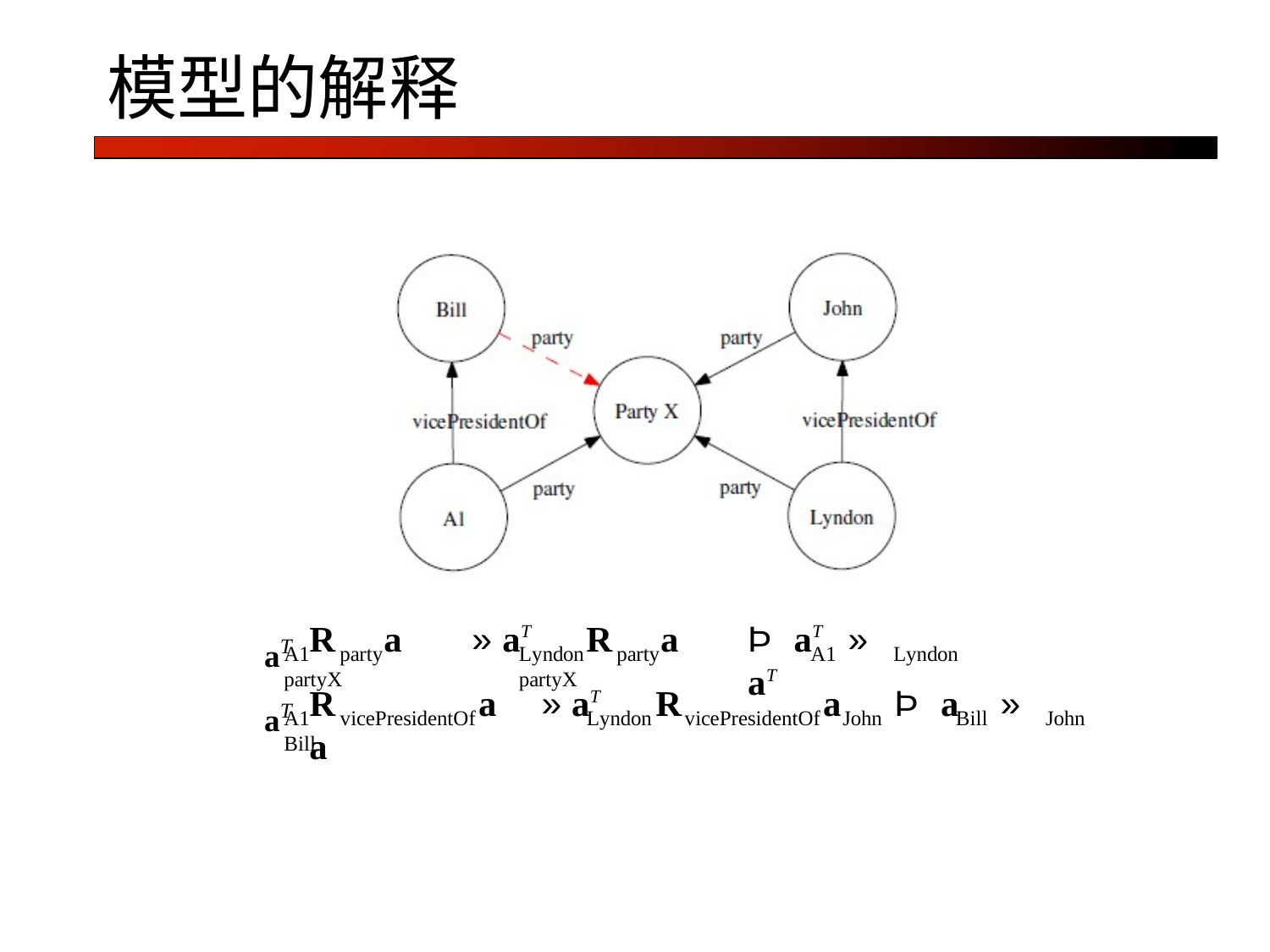

# 模型的解释

aT
R	a
» aT
R	a
Þ aT	» aT
A1	party	partyX
Lyndon	party	partyX
A1
Lyndon
aT
R	a	» aT	R	a	Þ a	» a
A1	vicePresidentOf	Bill
Lyndon	vicePresidentOf	John
Bill
John